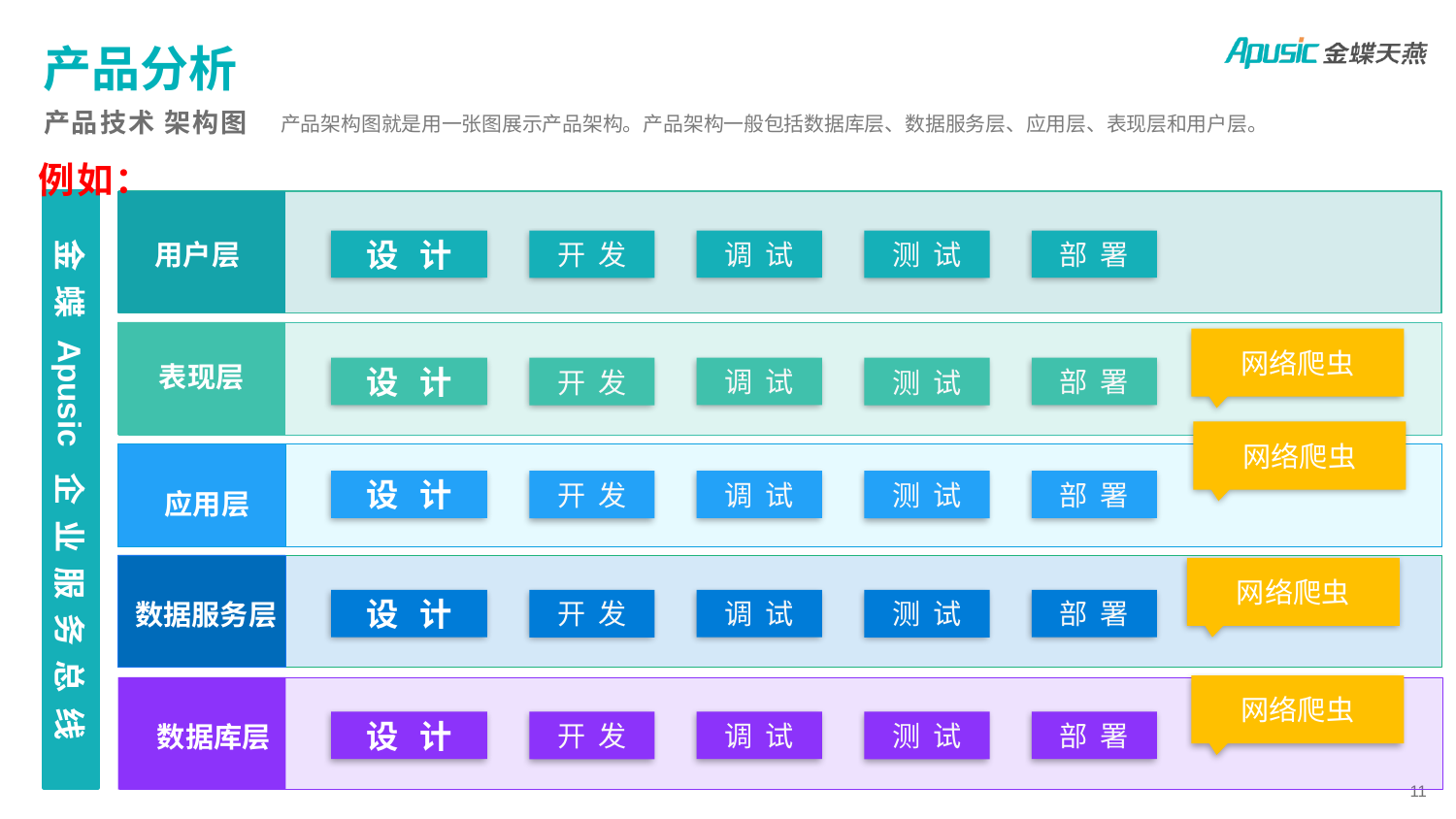

# 产品分析
产品技术 架构图
产品架构图就是用一张图展示产品架构。产品架构一般包括数据库层、数据服务层、应用层、表现层和用户层。
例如：

金  蝶  Apusic  企  业  服  务  总  线
用户层
设   计
开  发
调  试
测  试
部  署

网络爬虫
表现层
设   计
开  发
调  试
测  试
部  署
网络爬虫

应用层
设   计
开  发
调  试
测  试
部  署

网络爬虫
数据服务层
设   计
开  发
调  试
测  试
部  署
网络爬虫

数据库层
设   计
开  发
调  试
测  试
部  署